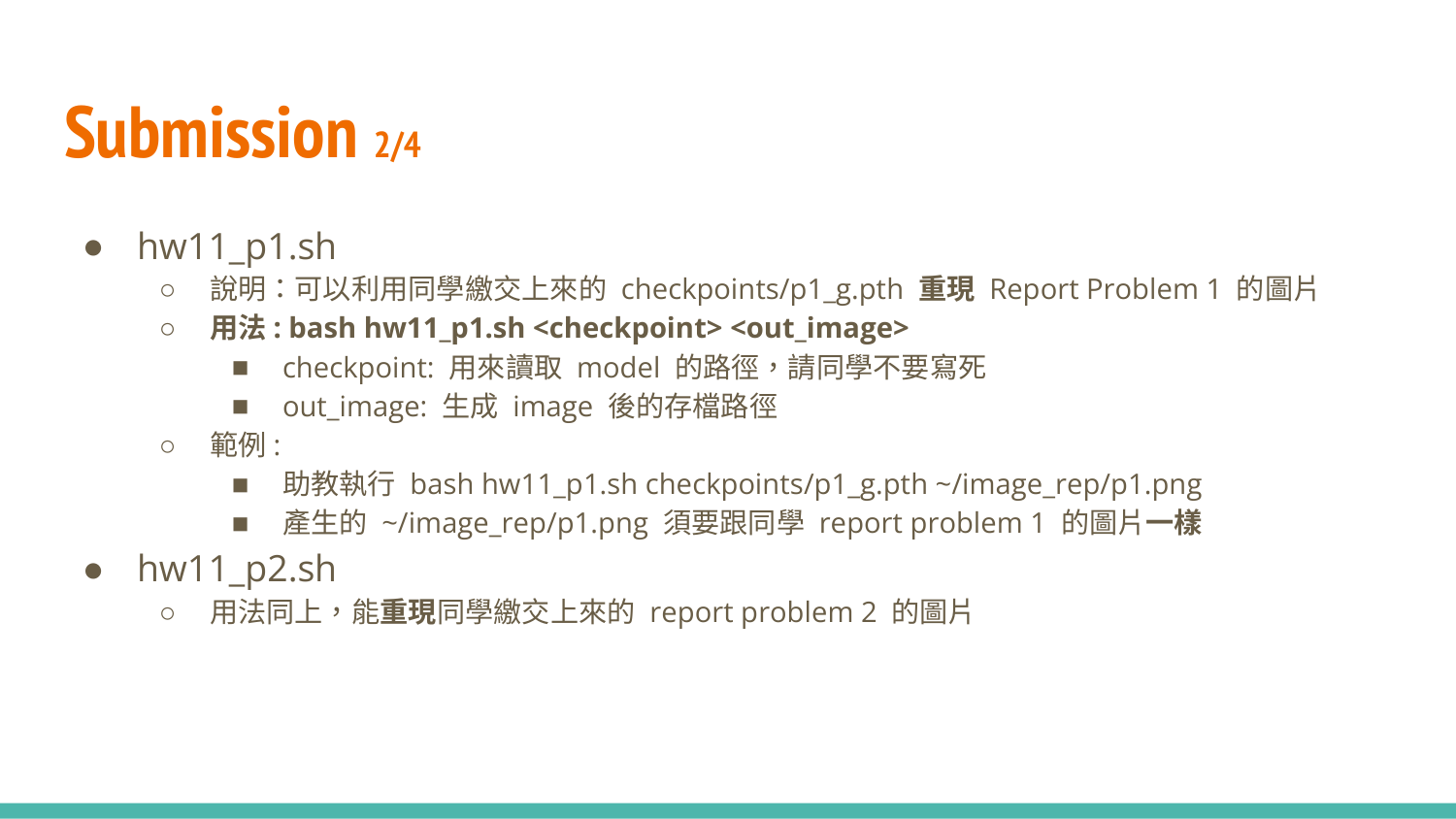

# Submission 2/4

hw11_p1.sh
說明：可以利用同學繳交上來的 checkpoints/p1_g.pth 重現 Report Problem 1 的圖片
用法: bash hw11_p1.sh <checkpoint> <out_image>
checkpoint: 用來讀取 model 的路徑，請同學不要寫死
out_image: 生成 image 後的存檔路徑
範例:
助教執行 bash hw11_p1.sh checkpoints/p1_g.pth ~/image_rep/p1.png
產生的 ~/image_rep/p1.png 須要跟同學 report problem 1 的圖片一樣
hw11_p2.sh
用法同上，能重現同學繳交上來的 report problem 2 的圖片